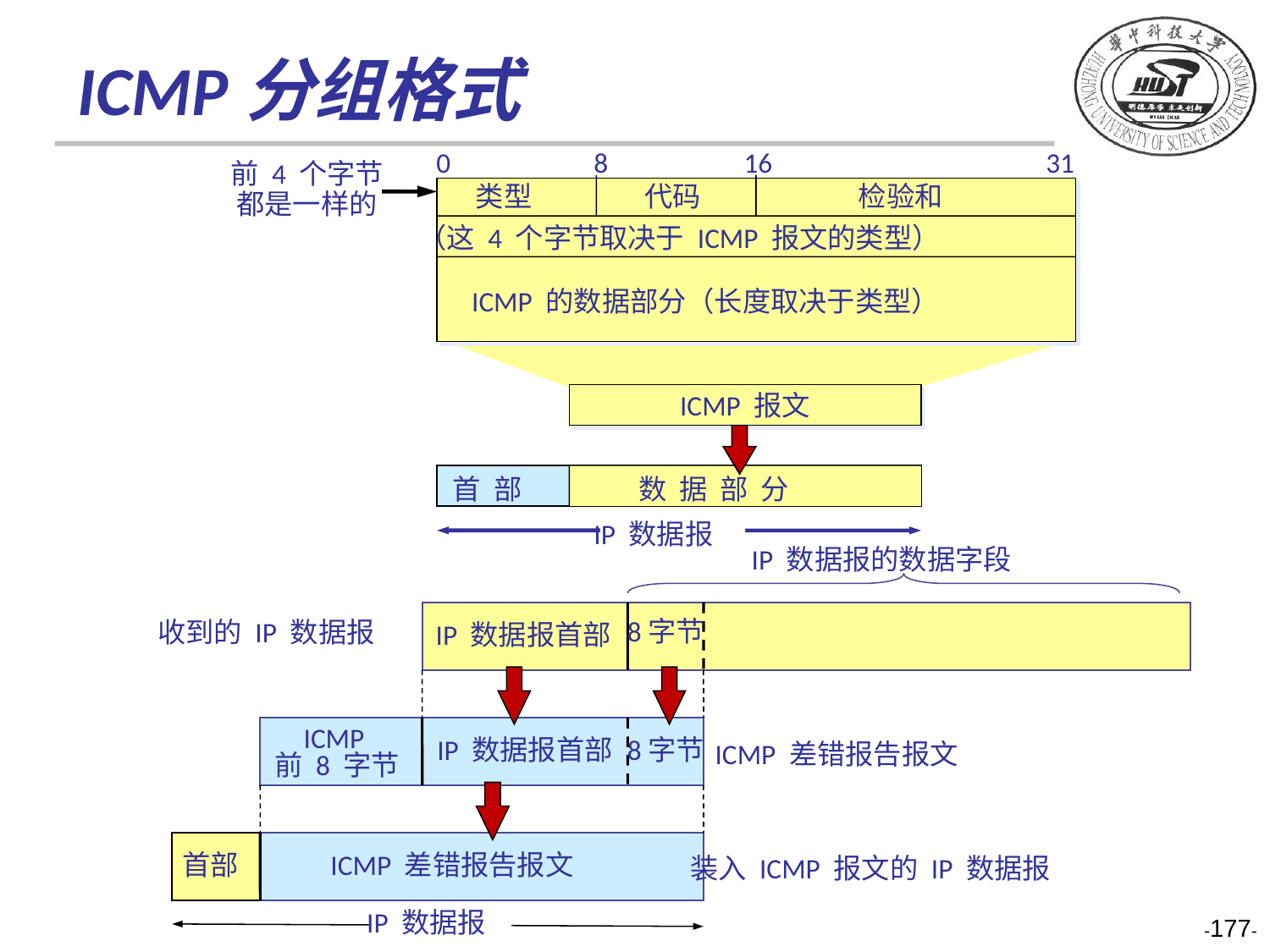

# ICMP分组格式

0
8
16
31
前 4 个字节
都是一样的
类型
代码
检验和

（这 4 个字节取决于 ICMP 报文的类型）
ICMP 的数据部分（长度取决于类型）

ICMP 报文

首  部
数  据  部  分

IP 数据报

IP 数据报的数据字段

收到的 IP 数据报
8字节
IP 数据报首部

ICMP
前 8 字节
ICMP 差错报告报文
IP 数据报首部
8字节

装入 ICMP 报文的 IP 数据报
首部
ICMP 差错报告报文
IP 数据报

-177-